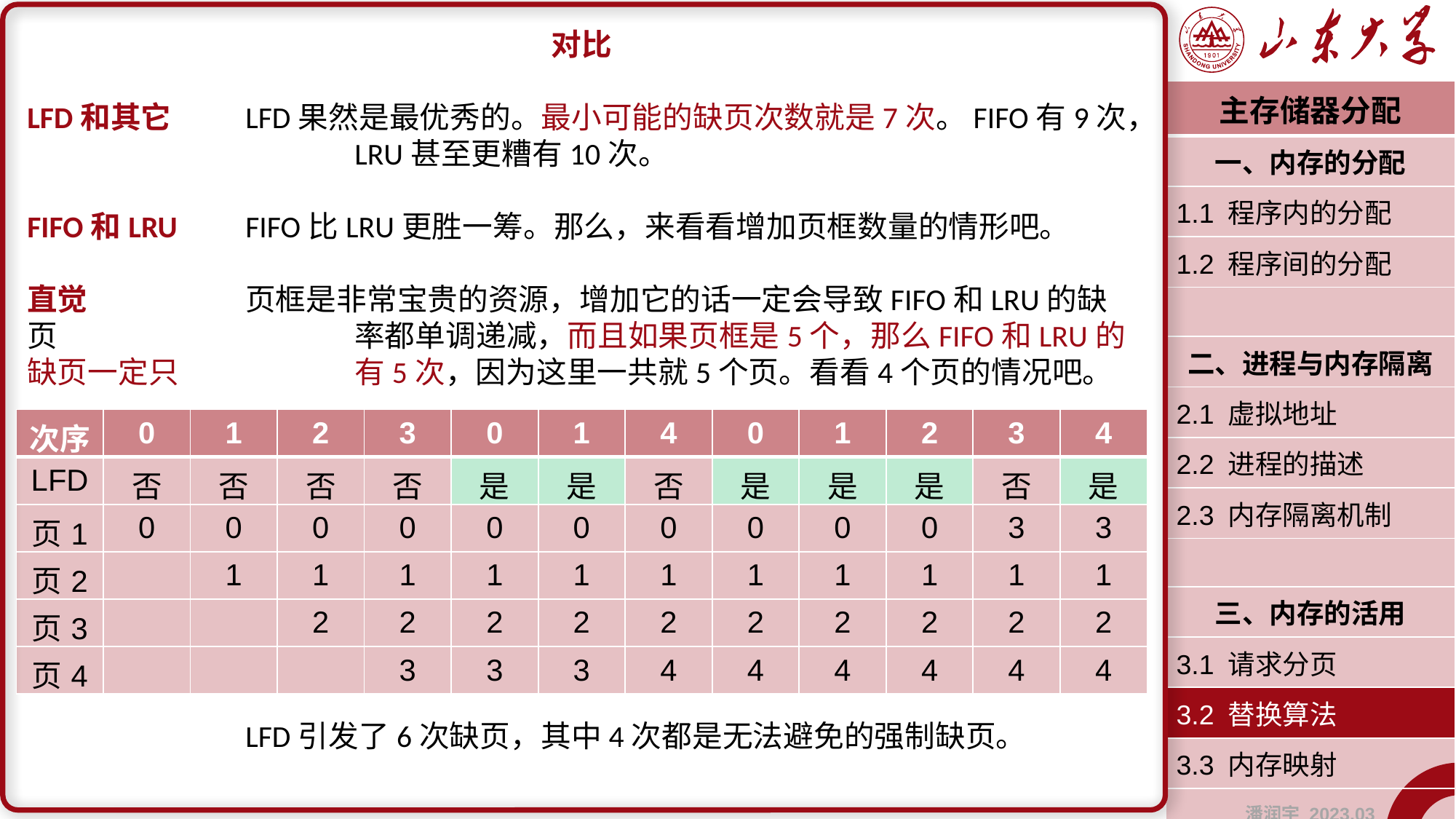

对比

LFD和其它	LFD果然是最优秀的。最小可能的缺页次数就是7次。FIFO有9次，			LRU甚至更糟有10次。

FIFO和LRU	FIFO比LRU更胜一筹。那么，来看看增加页框数量的情形吧。

直觉		页框是非常宝贵的资源，增加它的话一定会导致FIFO和LRU的缺页			率都单调递减，而且如果页框是5个，那么FIFO和LRU的缺页一定只		有5次，因为这里一共就5个页。看看4个页的情况吧。

		LFD引发了6次缺页，其中4次都是无法避免的强制缺页。
| 主存储器分配 |
| --- |
| 一、内存的分配 |
| 1.1 程序内的分配 |
| 1.2 程序间的分配 |
|  |
| 二、进程与内存隔离 |
| 2.1 虚拟地址 |
| 2.2 进程的描述 |
| 2.3 内存隔离机制 |
|  |
| 三、内存的活用 |
| 3.1 请求分页 |
| 3.2 替换算法 |
| 3.3 内存映射 |
| 潘润宇 2023.03 |

| 次序 | 0 | 1 | 2 | 3 | 0 | 1 | 4 | 0 | 1 | 2 | 3 | 4 |
| --- | --- | --- | --- | --- | --- | --- | --- | --- | --- | --- | --- | --- |
| LFD | 否 | 否 | 否 | 否 | 是 | 是 | 否 | 是 | 是 | 是 | 否 | 是 |
| 页1 | 0 | 0 | 0 | 0 | 0 | 0 | 0 | 0 | 0 | 0 | 3 | 3 |
| 页2 |  | 1 | 1 | 1 | 1 | 1 | 1 | 1 | 1 | 1 | 1 | 1 |
| 页3 |  |  | 2 | 2 | 2 | 2 | 2 | 2 | 2 | 2 | 2 | 2 |
| 页4 |  |  |  | 3 | 3 | 3 | 4 | 4 | 4 | 4 | 4 | 4 |